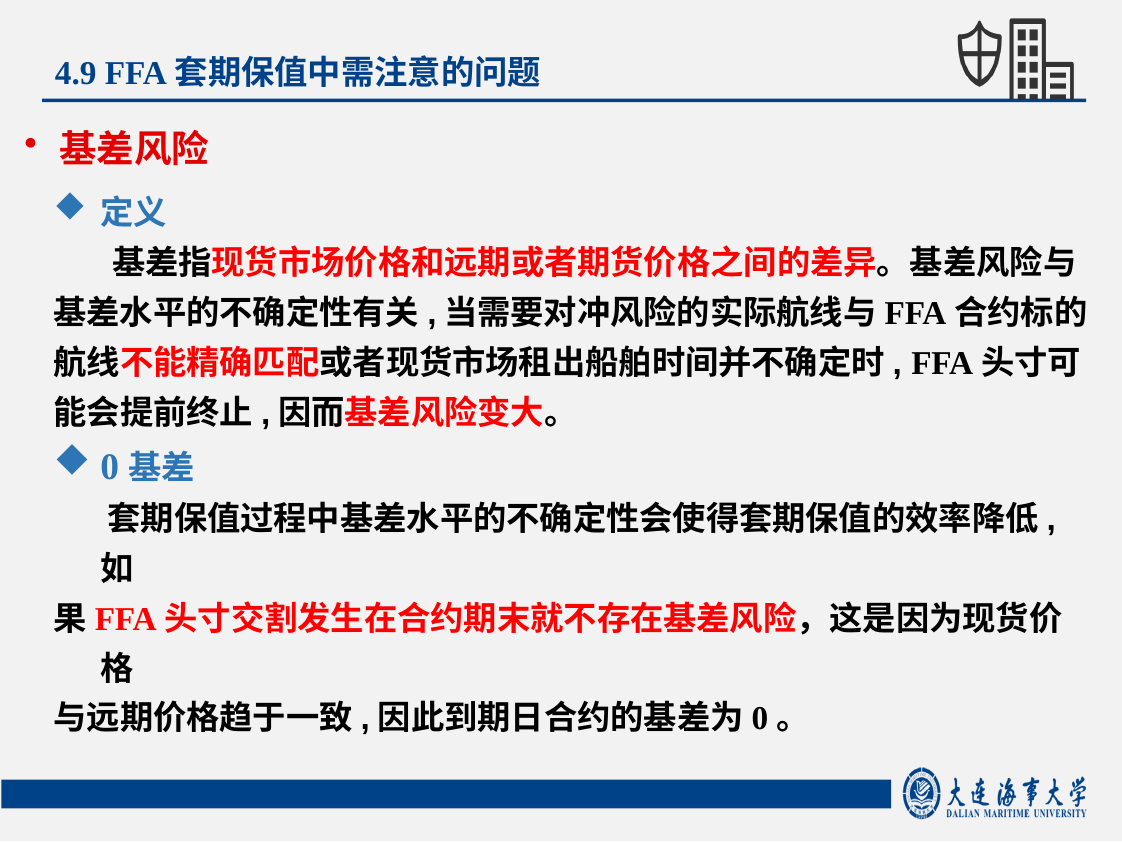

4.9 FFA套期保值中需注意的问题
基差风险
定义
       基差指现货市场价格和远期或者期货价格之间的差异。基差风险与基差水平的不确定性有关,当需要对冲风险的实际航线与FFA合约标的航线不能精确匹配或者现货市场租出船舶时间并不确定时, FFA头寸可能会提前终止,因而基差风险变大。
0基差
       套期保值过程中基差水平的不确定性会使得套期保值的效率降低,如
果FFA头寸交割发生在合约期末就不存在基差风险，这是因为现货价格
与远期价格趋于一致,因此到期日合约的基差为0。